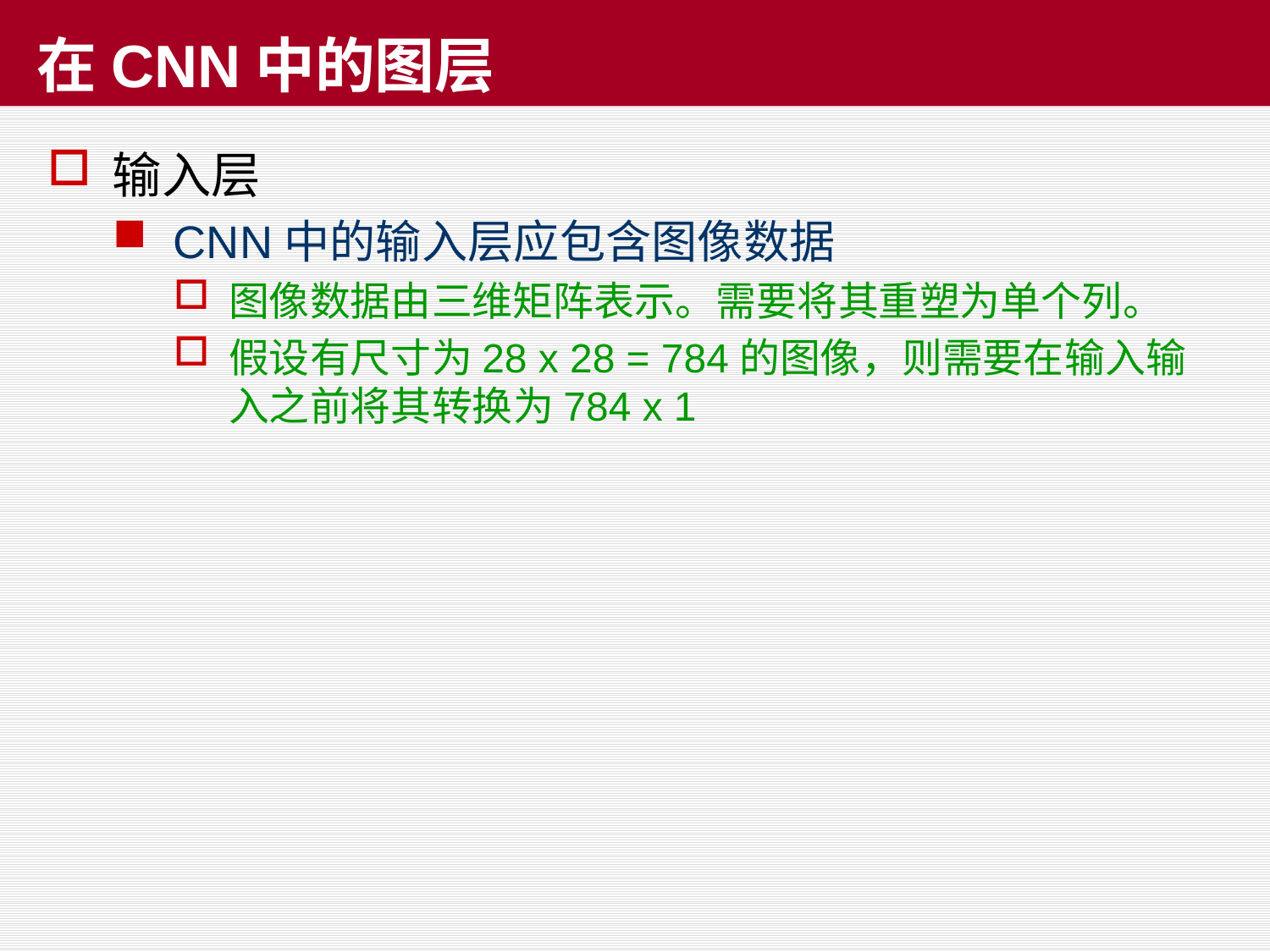

# 在CNN中的图层
输入层
CNN中的输入层应包含图像数据
图像数据由三维矩阵表示。需要将其重塑为单个列。
假设有尺寸为28 x 28 = 784的图像，则需要在输入输入之前将其转换为784 x 1